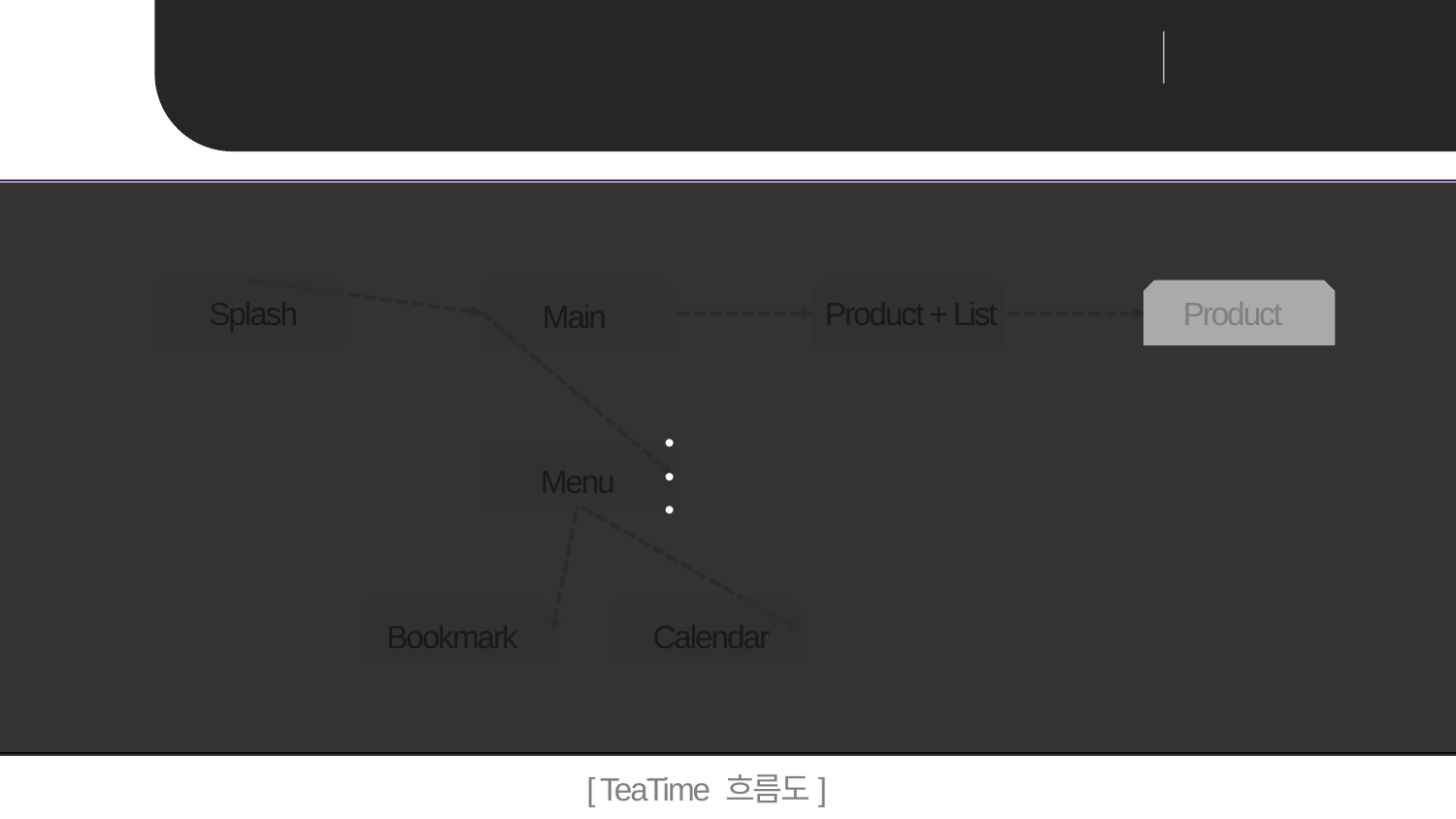

Mobile Programming
teamProject 최종발표
Unit  02 ㅣ  프로젝트 설명_ Project Description

Splash

Main

Product + List

Product

Menu

Calendar

Bookmark
Product
구성요소 : Navigation drawer, option menu
상품 즐겨찾기 가능 => 액션바의 별모양
즐겨찾기를 위해 sqllite 이용함 =>
                        액션바의 즐겨찾기를 누를경우
                       db에 값을 확인 후 삽입하고 다시 한번더 누를경우
                       db에 있는 값을 삭제해준다.
[ TeaTime 흐름도]